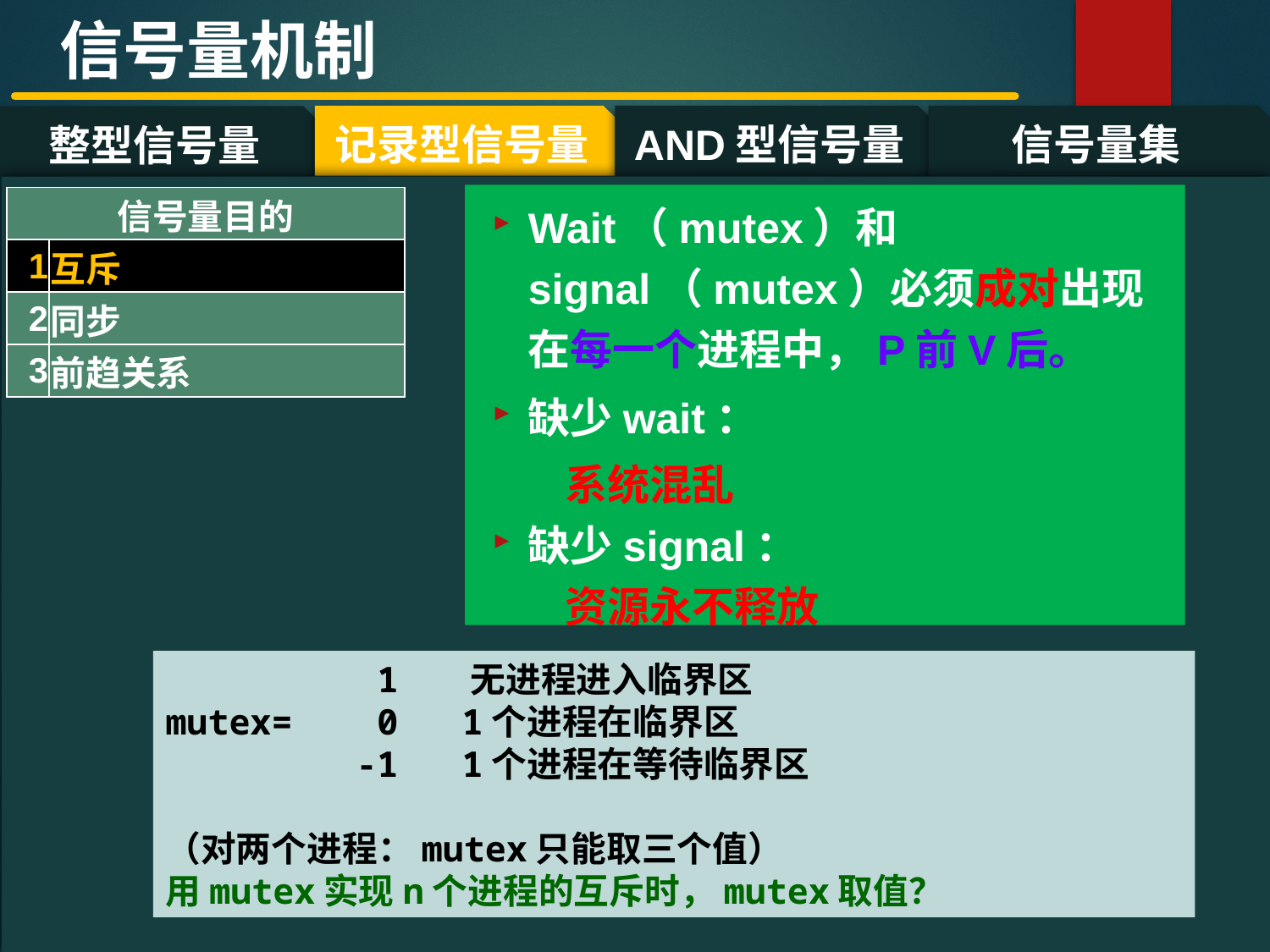

信号量机制
记录型信号量
AND型信号量
信号量集
整型信号量

#
Wait（mutex）和signal（mutex）必须成对出现在每一个进程中，P前V后。
缺少wait：
系统混乱
缺少signal：
资源永不释放
| 信号量目的 |  |
| --- | --- |
| 1 | 互斥 |
| 2 | 同步 |
| 3 | 前趋关系 |
          1   无进程进入临界区
mutex=    0   1个进程在临界区
         -1   1个进程在等待临界区

（对两个进程：mutex只能取三个值）
用mutex实现n个进程的互斥时，mutex取值？